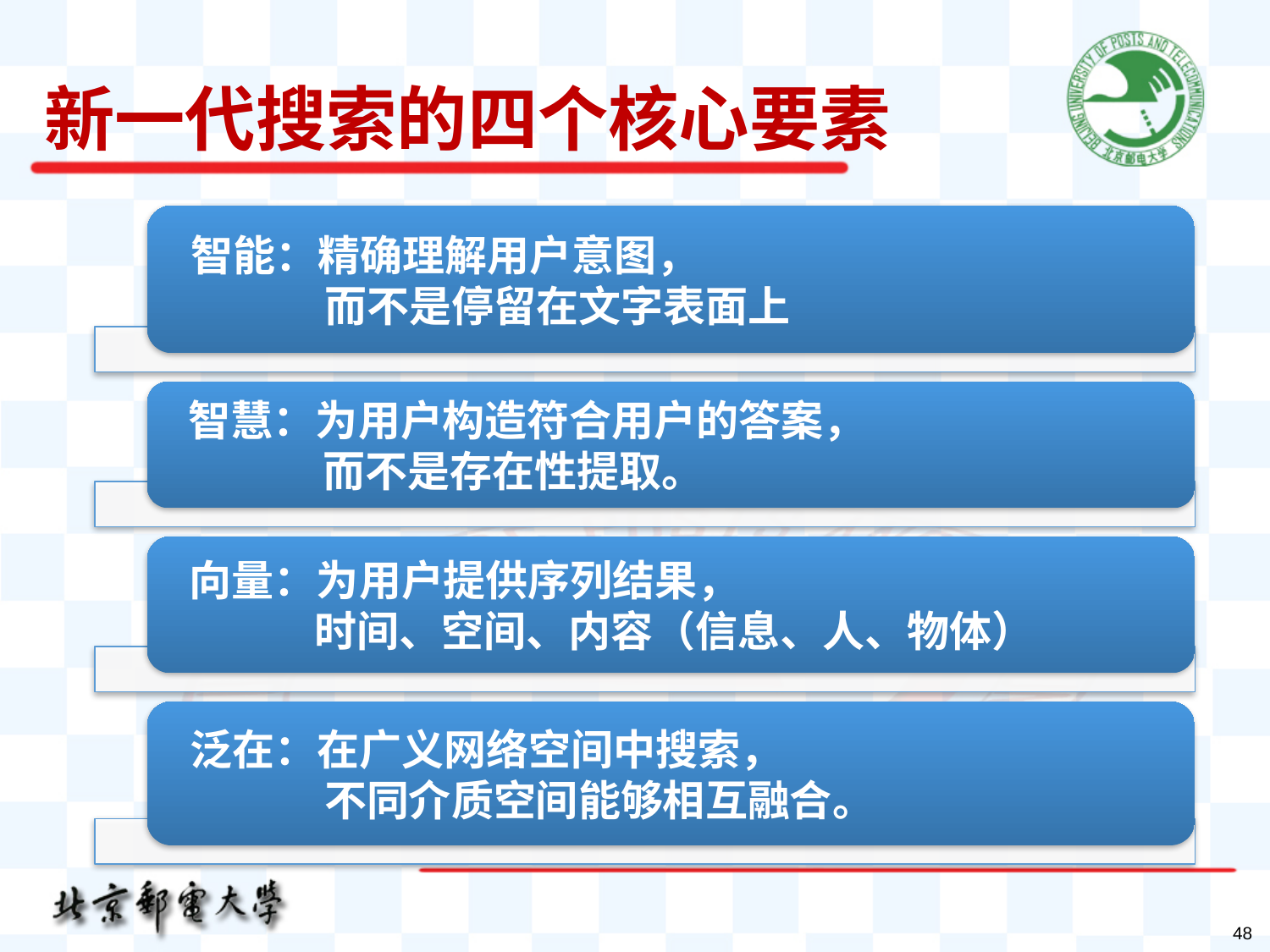

新一代搜索的四个核心要素
智能：精确理解用户意图，
             而不是停留在文字表面上
智慧：为用户构造符合用户的答案，
             而不是存在性提取。
向量：为用户提供序列结果，
            时间、空间、内容（信息、人、物体）
泛在：在广义网络空间中搜索，
             不同介质空间能够相互融合。